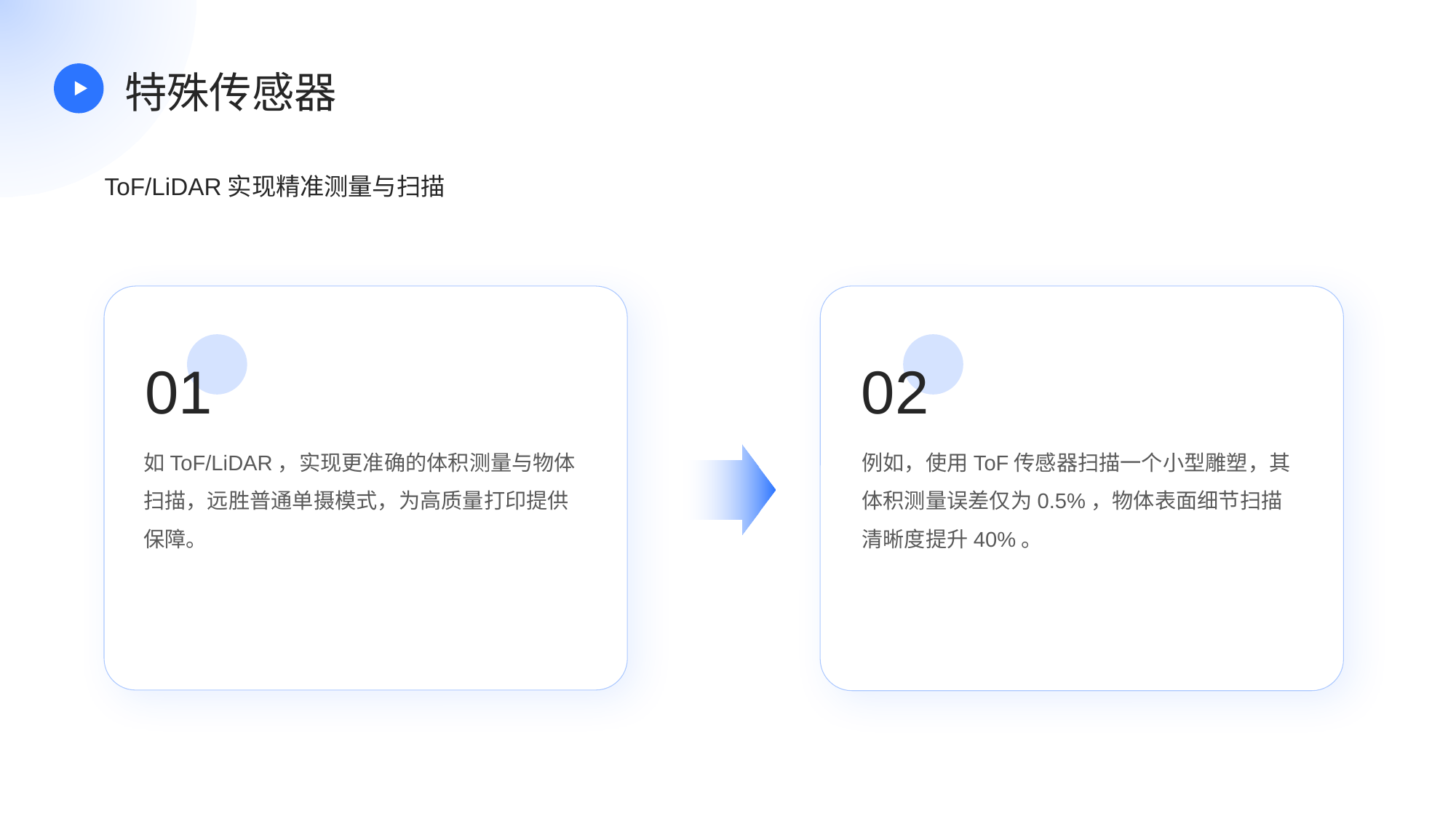

特殊传感器

ToF/LiDAR实现精准测量与扫描

01
02
如ToF/LiDAR，实现更准确的体积测量与物体扫描，远胜普通单摄模式，为高质量打印提供保障。
例如，使用ToF传感器扫描一个小型雕塑，其体积测量误差仅为0.5%，物体表面细节扫描清晰度提升40%。